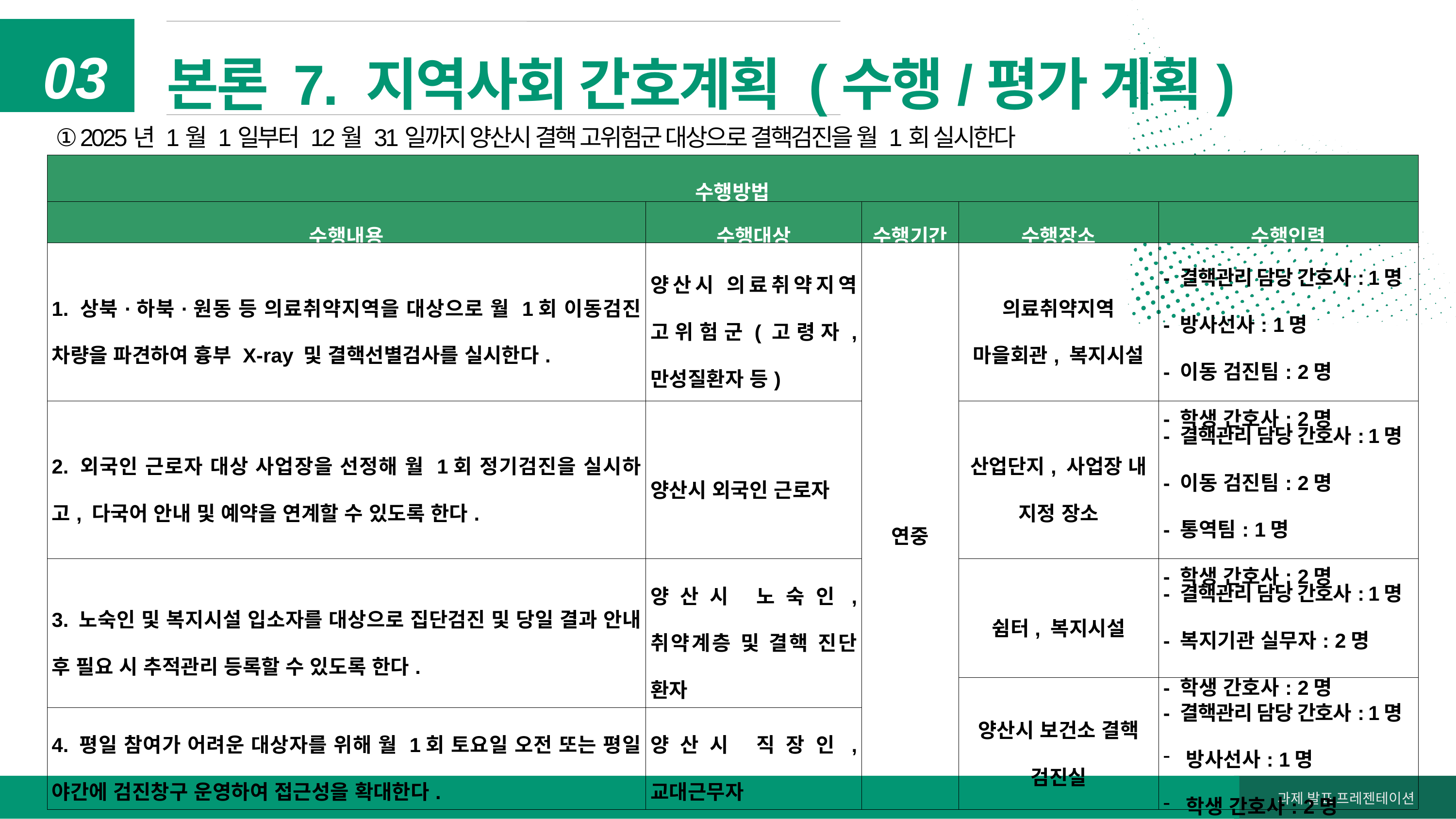

본론 7. 지역사회 간호계획 (수행/평가 계획)
03

① 2025년 1월 1일부터 12월 31일까지 양산시 결핵 고위험군 대상으로 결핵검진을 월 1회 실시한다(12회).
| 수행방법 |  |  |  |  |
| --- | --- | --- | --- | --- |
| 수행내용 | 수행대상 | 수행기간 | 수행장소 | 수행인력 |
| 1. 상북·하북·원동 등 의료취약지역을 대상으로 월 1회 이동검진 차량을 파견하여 흉부 X-ray 및 결핵선별검사를 실시한다. | 양산시 의료취약지역 고위험군(고령자, 만성질환자 등) | 연중 | 의료취약지역 마을회관, 복지시설 | - 결핵관리 담당 간호사: 1명 - 방사선사: 1명 - 이동 검진팀: 2명 - 학생 간호사: 2명 |
| 2. 외국인 근로자 대상 사업장을 선정해 월 1회 정기검진을 실시하고, 다국어 안내 및 예약을 연계할 수 있도록 한다. | 양산시 외국인 근로자 |  | 산업단지, 사업장 내 지정 장소 | - 결핵관리 담당 간호사: 1명 - 이동 검진팀: 2명 - 통역팀: 1명 - 학생 간호사: 2명 |
| 3. 노숙인 및 복지시설 입소자를 대상으로 집단검진 및 당일 결과 안내 후 필요 시 추적관리 등록할 수 있도록 한다. | 양산시 노숙인, 취약계층 및 결핵 진단 환자 |  | 쉼터, 복지시설 | - 결핵관리 담당 간호사: 1명 - 복지기관 실무자: 2명 - 학생 간호사: 2명 |
|  |  |  | 양산시 보건소 결핵 검진실 | - 결핵관리 담당 간호사: 1명 방사선사: 1명 학생 간호사: 2명 |
| 4. 평일 참여가 어려운 대상자를 위해 월 1회 토요일 오전 또는 평일 야간에 검진창구 운영하여 접근성을 확대한다. | 양산시 직장인, 교대근무자 |  | 양산시 보건소 결핵 검진실 | - 결핵관리 담당 간호사: 1명 방사선사: 1명 - 학생 간호사: 2명 |

과제 발표 프레젠테이션